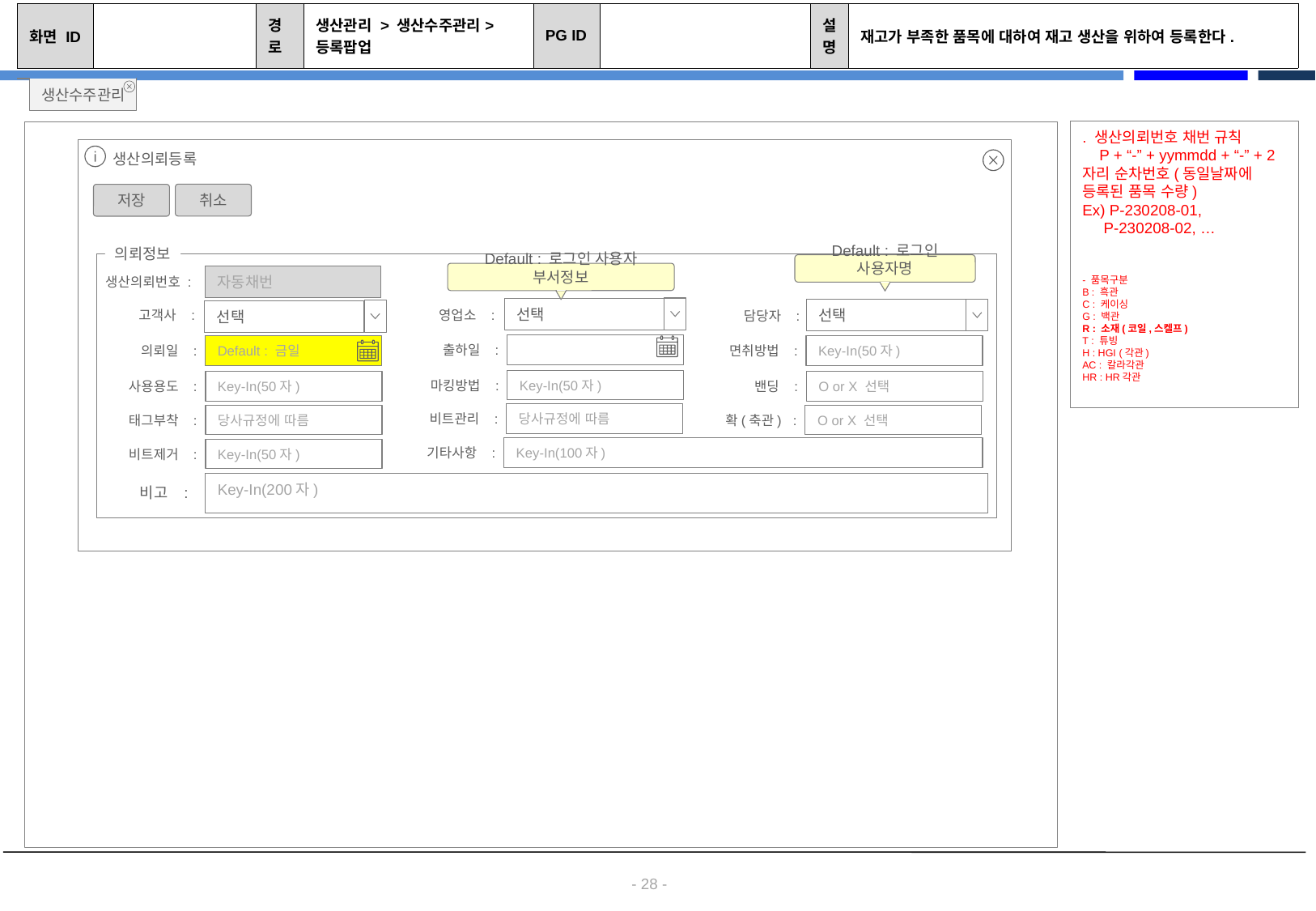

| 화면 ID |  | 경로 | 생산관리 > 생산수주관리>등록팝업 | PG ID |  | 설명 | 재고가 부족한 품목에 대하여 재고 생산을 위하여 등록한다. |
| --- | --- | --- | --- | --- | --- | --- | --- |
생산수주관리

. 생산의뢰번호 채번 규칙
    P + “-” + yymmdd + “-” + 2자리 순차번호(동일날짜에 등록된 품목 수량)
Ex) P-230208-01,
     P-230208-02, …

- 품목구분
B : 흑관
C : 케이싱
G : 백관
R : 소재(코일,스켈프)
T : 튜빙
H : HGI (각관)
AC : 칼라각관
HR : HR각관

생산의뢰등록

취소
저장
의뢰정보

Default : 로그인 사용자명

Default : 로그인 사용자 부서정보

자동채번
생산의뢰번호 :
선택

선택

고객사   :
영업소   :
담당자   :
선택

출하일   :

Key-In(50자)
면취방법   :
Default : 금일
의뢰일   :

Key-In(50자)
마킹방법   :
O or X 선택
밴딩   :
Key-In(50자)
사용용도   :
당사규정에 따름
비트관리   :
O or X 선택
확(축관)   :
당사규정에 따름
태그부착   :
Key-In(100자)
기타사항   :
Key-In(50자)
비트제거   :
Key-In(200자)
비고   :